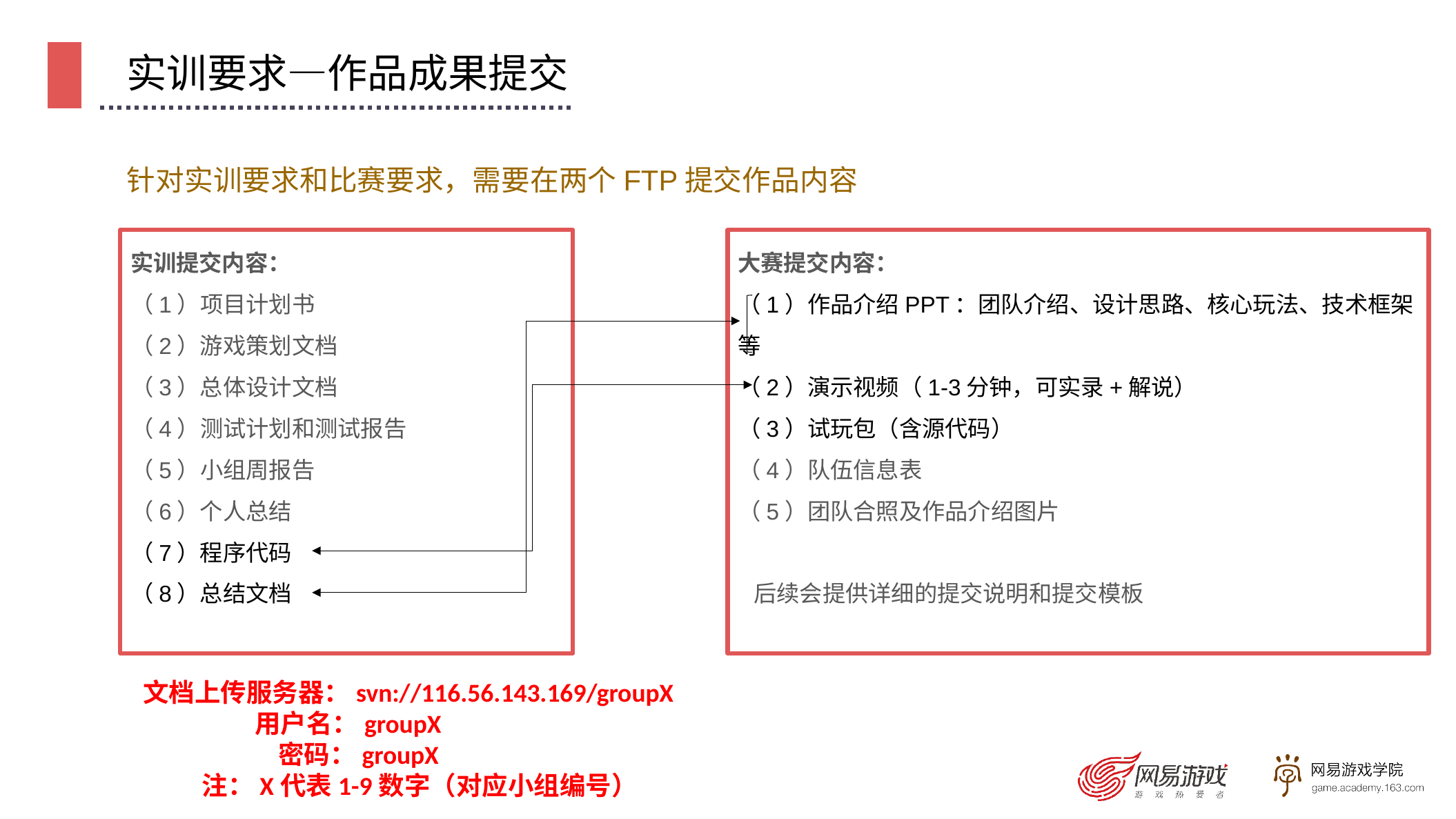

实训要求—作品成果提交
# 针对实训要求和比赛要求，需要在两个FTP提交作品内容
实训提交内容：
（1）项目计划书
（2）游戏策划文档
（3）总体设计文档
（4）测试计划和测试报告
（5）小组周报告
（6）个人总结
（7）程序代码
（8）总结文档

大赛提交内容：
（1）作品介绍PPT：团队介绍、设计思路、核心玩法、技术框架等
（2）演示视频（1-3分钟，可实录+解说）
（3）试玩包（含源代码）
（4）队伍信息表
（5）团队合照及作品介绍图片

  后续会提供详细的提交说明和提交模板

文档上传服务器：svn://116.56.143.169/groupX
                  用户名：groupX
                      密码：groupX
         注：X代表1-9数字（对应小组编号）